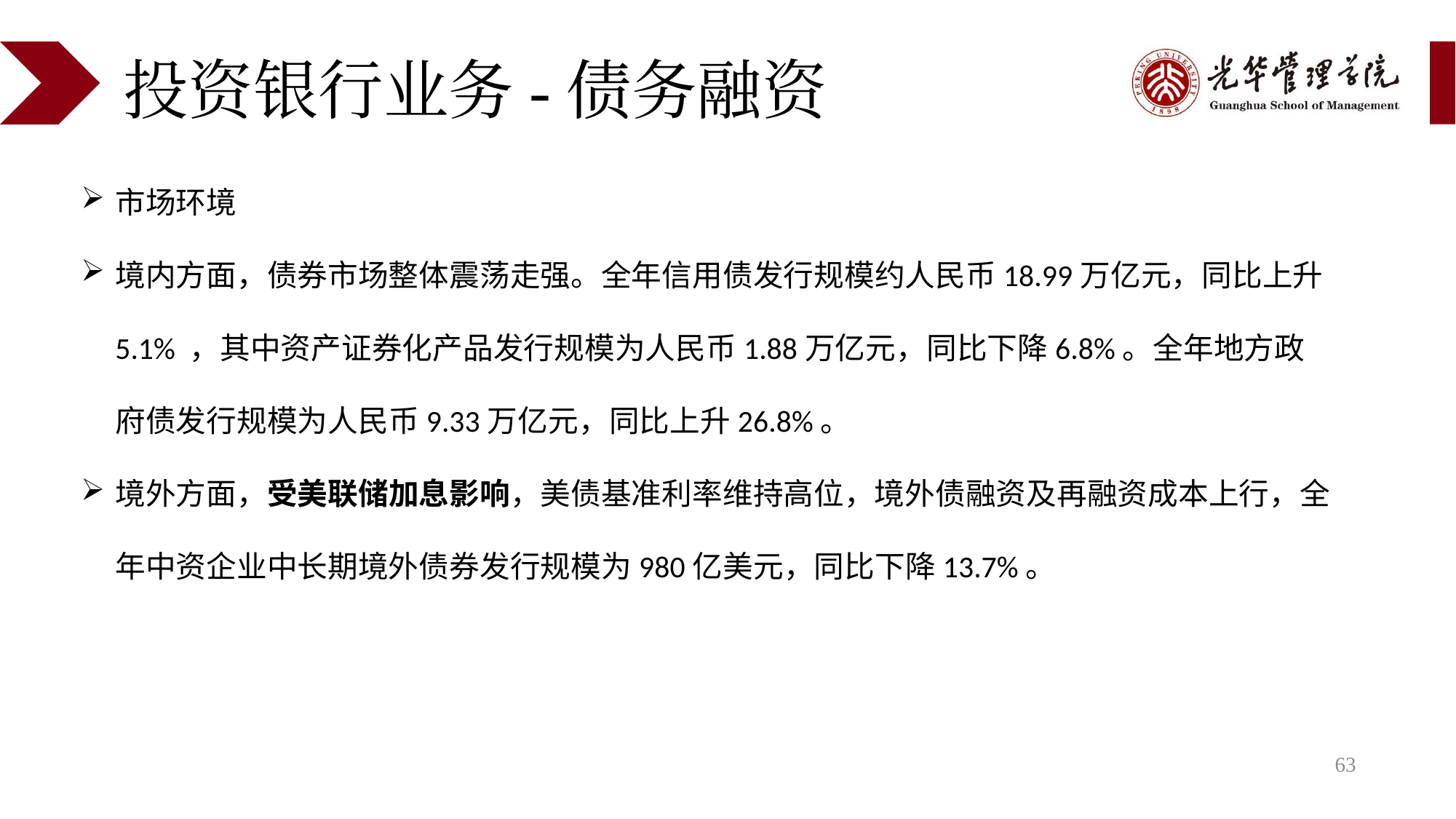

# 投资银行业务-债务融资
市场环境
境内方面，债券市场整体震荡走强。全年信用债发行规模约人民币18.99万亿元，同比上升5.1% ，其中资产证券化产品发行规模为人民币1.88万亿元，同比下降6.8%。全年地方政府债发行规模为人民币9.33万亿元，同比上升26.8%。
境外方面，受美联储加息影响，美债基准利率维持高位，境外债融资及再融资成本上行，全年中资企业中长期境外债券发行规模为980亿美元，同比下降13.7%。
63